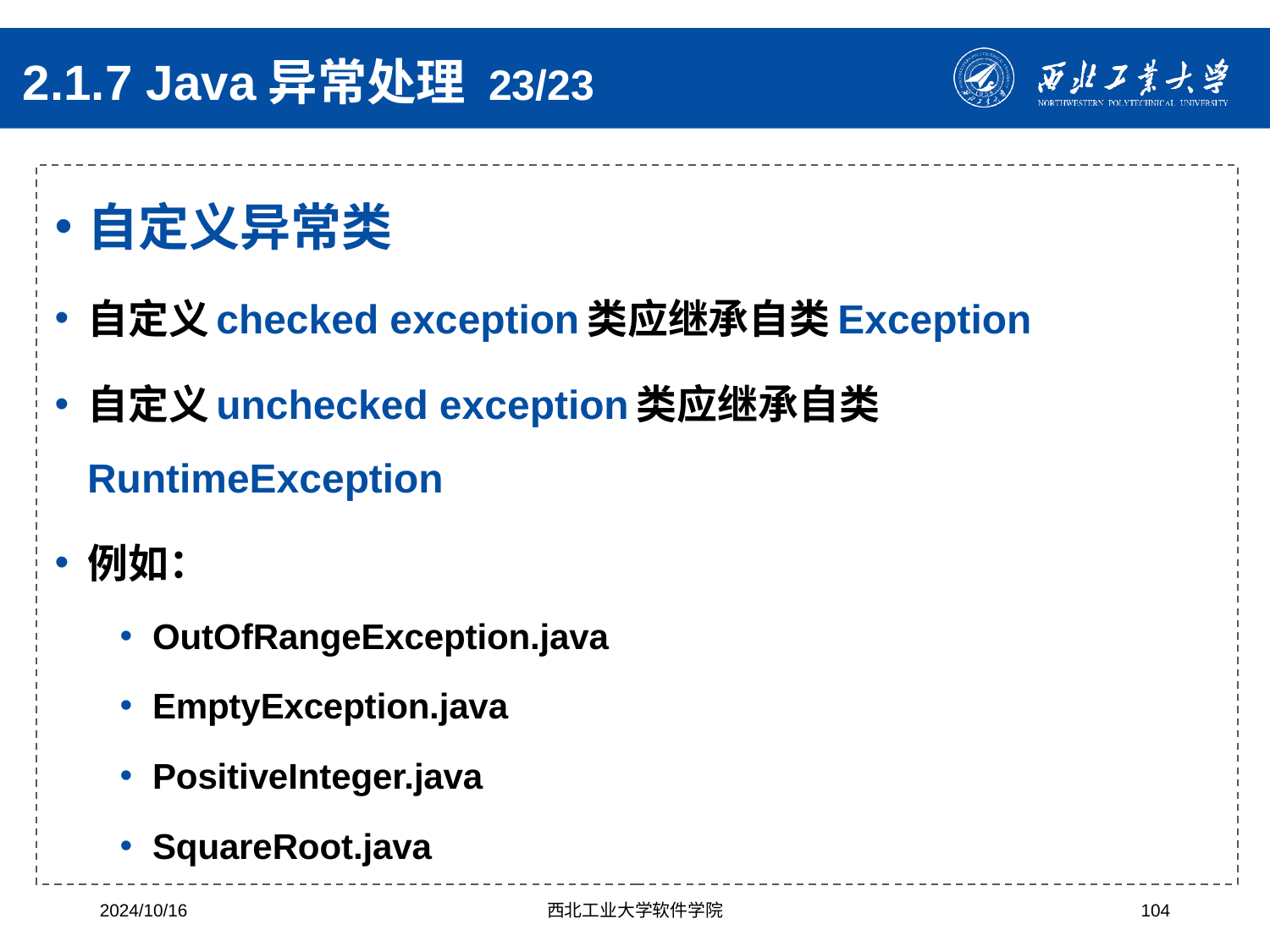

# 2.1.7 Java异常处理 23/23
自定义异常类
自定义checked exception类应继承自类Exception
自定义unchecked exception类应继承自类RuntimeException
例如：
OutOfRangeException.java
EmptyException.java
PositiveInteger.java
SquareRoot.java

2024/10/16
西北工业大学软件学院
104